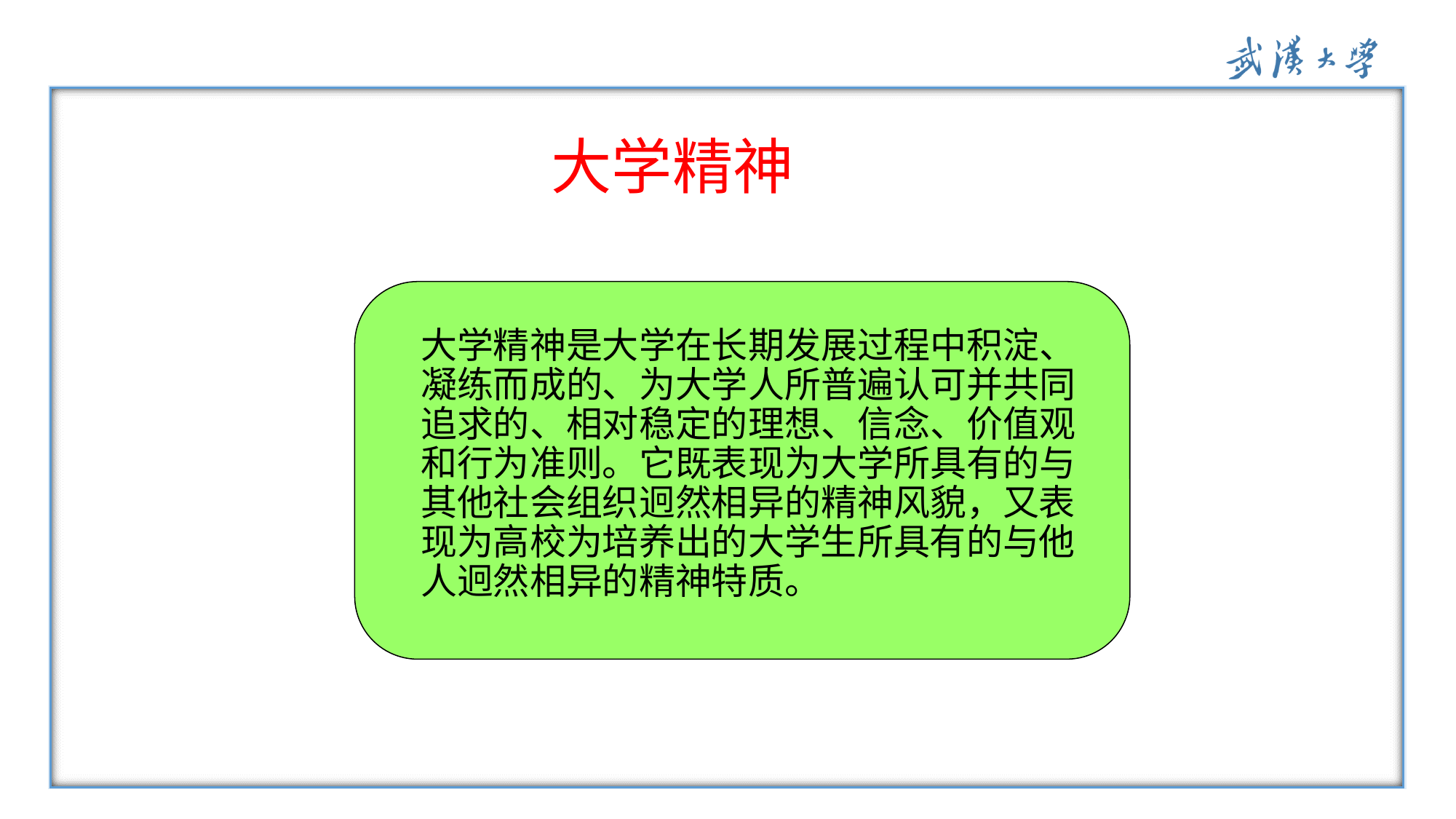

大学精神

# 大学精神是大学在长期发展过程中积淀、凝练而成的、为大学人所普遍认可并共同追求的、相对稳定的理想、信念、价值观和行为准则。它既表现为大学所具有的与其他社会组织迥然相异的精神风貌，又表现为高校为培养出的大学生所具有的与他人迥然相异的精神特质。